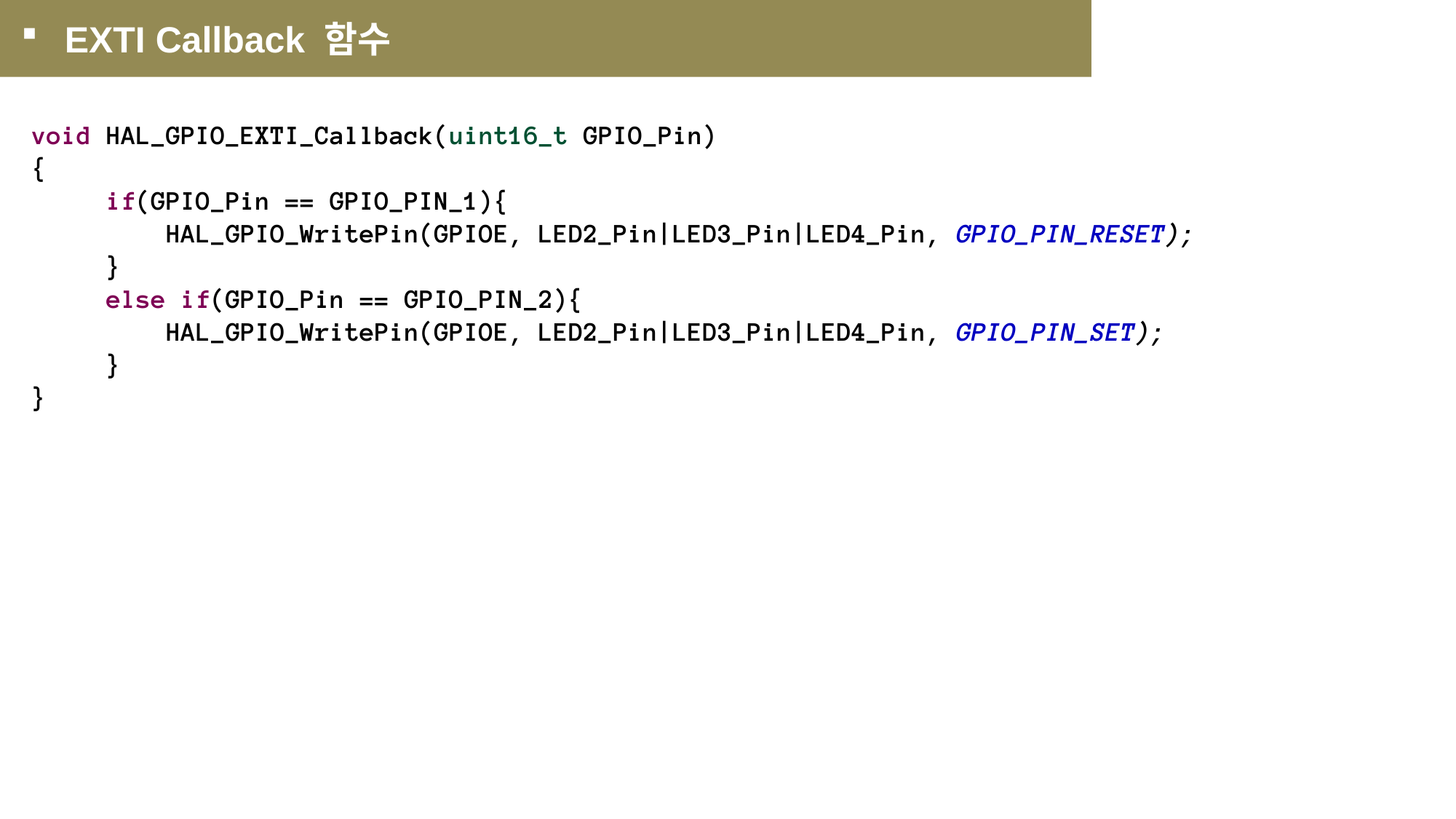

EXTI Callback 함수
void HAL_GPIO_EXTI_Callback(uint16_t GPIO_Pin)
{
     if(GPIO_Pin == GPIO_PIN_1){
         HAL_GPIO_WritePin(GPIOE, LED2_Pin|LED3_Pin|LED4_Pin, GPIO_PIN_RESET);
     }
     else if(GPIO_Pin == GPIO_PIN_2){
         HAL_GPIO_WritePin(GPIOE, LED2_Pin|LED3_Pin|LED4_Pin, GPIO_PIN_SET);
     }
}